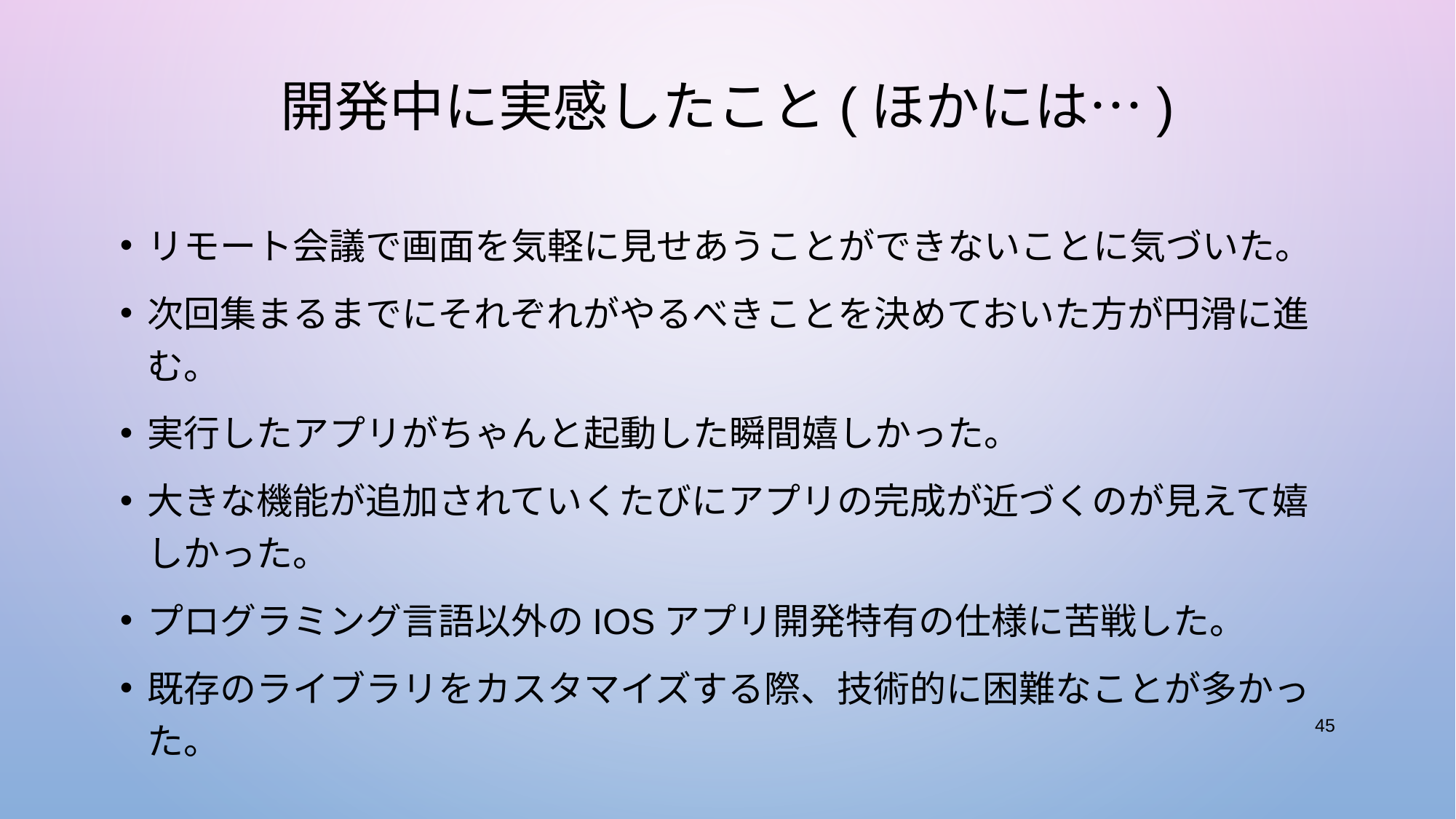

# 開発中に実感したこと(ほかには…)
リモート会議で画面を気軽に見せあうことができないことに気づいた。
次回集まるまでにそれぞれがやるべきことを決めておいた方が円滑に進む。
実行したアプリがちゃんと起動した瞬間嬉しかった。
大きな機能が追加されていくたびにアプリの完成が近づくのが見えて嬉しかった。
プログラミング言語以外のIosアプリ開発特有の仕様に苦戦した。
既存のライブラリをカスタマイズする際、技術的に困難なことが多かった。

45